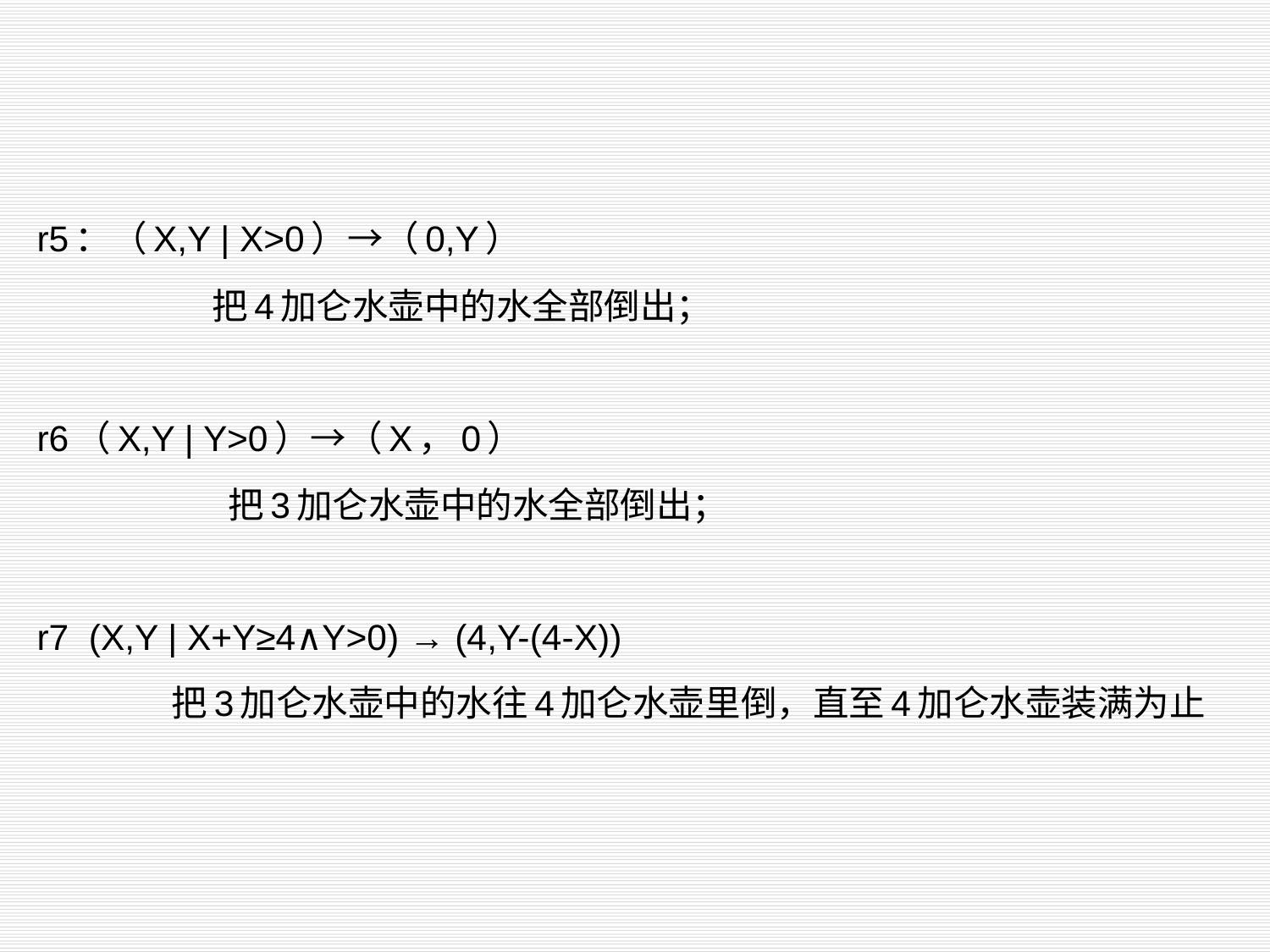

r5：（X,Y | X>0）→（0,Y）
                     把4加仑水壶中的水全部倒出；

r6（X,Y | Y>0）→（X，0）
                       把3加仑水壶中的水全部倒出；

r7  (X,Y | X+Y≥4∧Y>0) → (4,Y-(4-X))
                把3加仑水壶中的水往4加仑水壶里倒，直至4加仑水壶装满为止